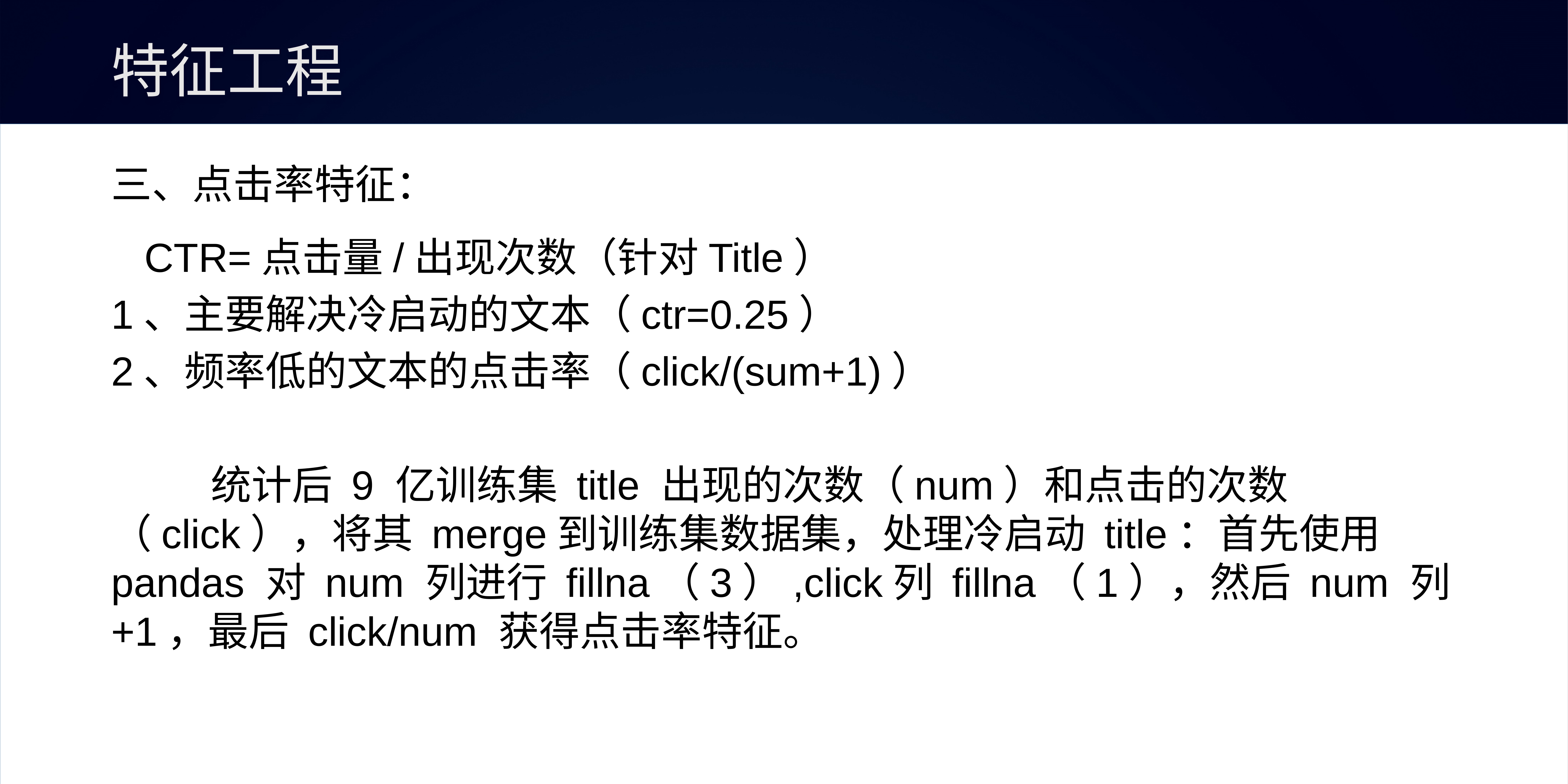

# 特征工程
三、点击率特征：
	CTR=点击量/出现次数（针对Title）
1、主要解决冷启动的文本（ctr=0.25）
2、频率低的文本的点击率（click/(sum+1)）

			统计后 9 亿训练集 title 出现的次数（num）和点击的次数（click），将其 merge到训练集数据集，处理冷启动 title：首先使用 pandas 对 num 列进行 fillna（3）,click列 fillna（1），然后 num 列 +1，最后 click/num 获得点击率特征。